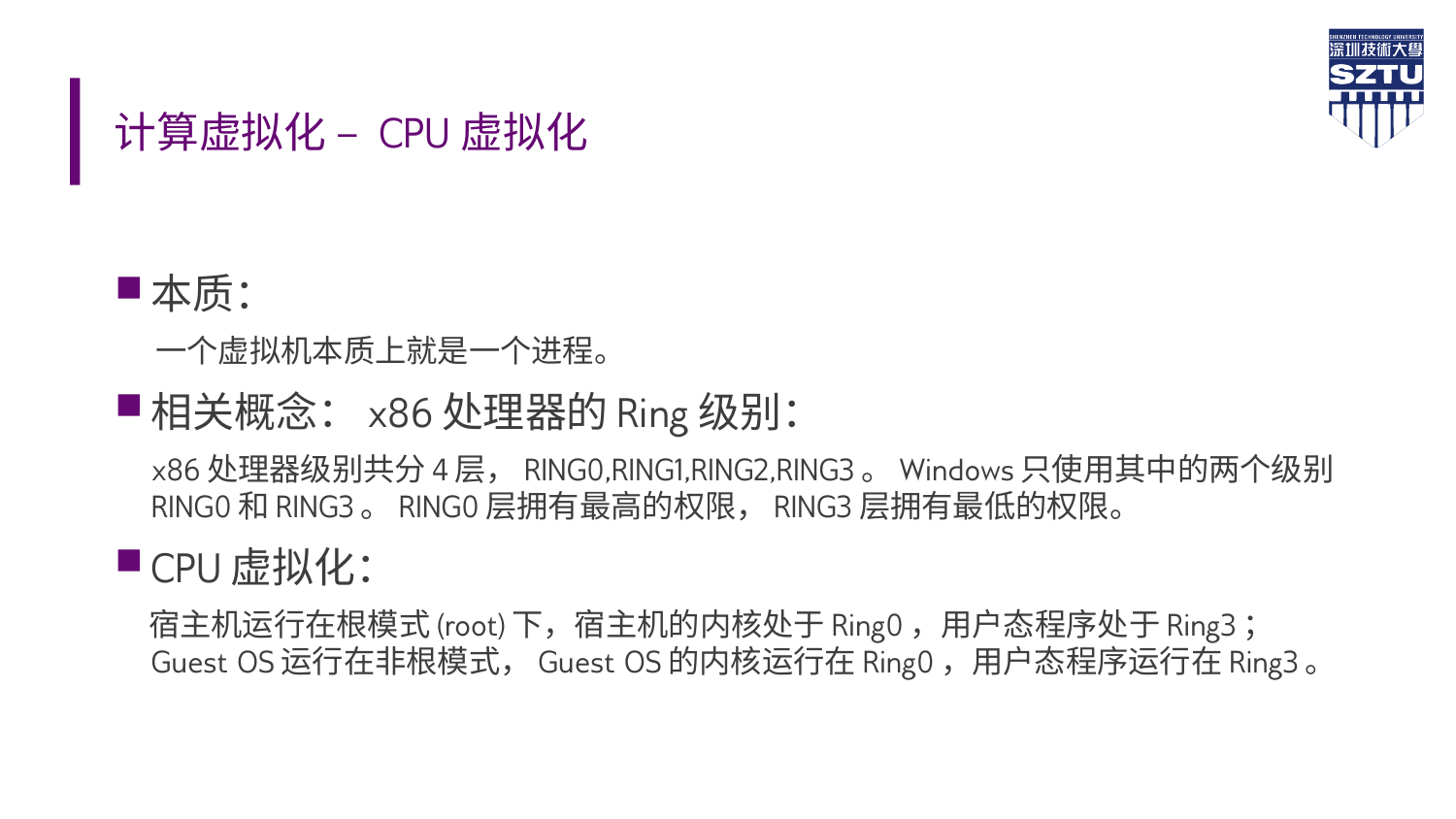

# 计算虚拟化 – CPU虚拟化
本质：
     一个虚拟机本质上就是一个进程。
相关概念：x86处理器的Ring级别：
    x86处理器级别共分4层，RING0,RING1,RING2,RING3。Windows只使用其中的两个级别RING0和RING3。RING0层拥有最高的权限，RING3层拥有最低的权限。
CPU虚拟化：
    宿主机运行在根模式(root)下，宿主机的内核处于Ring0，用户态程序处于Ring3；Guest OS运行在非根模式，Guest OS的内核运行在Ring0，用户态程序运行在Ring3。